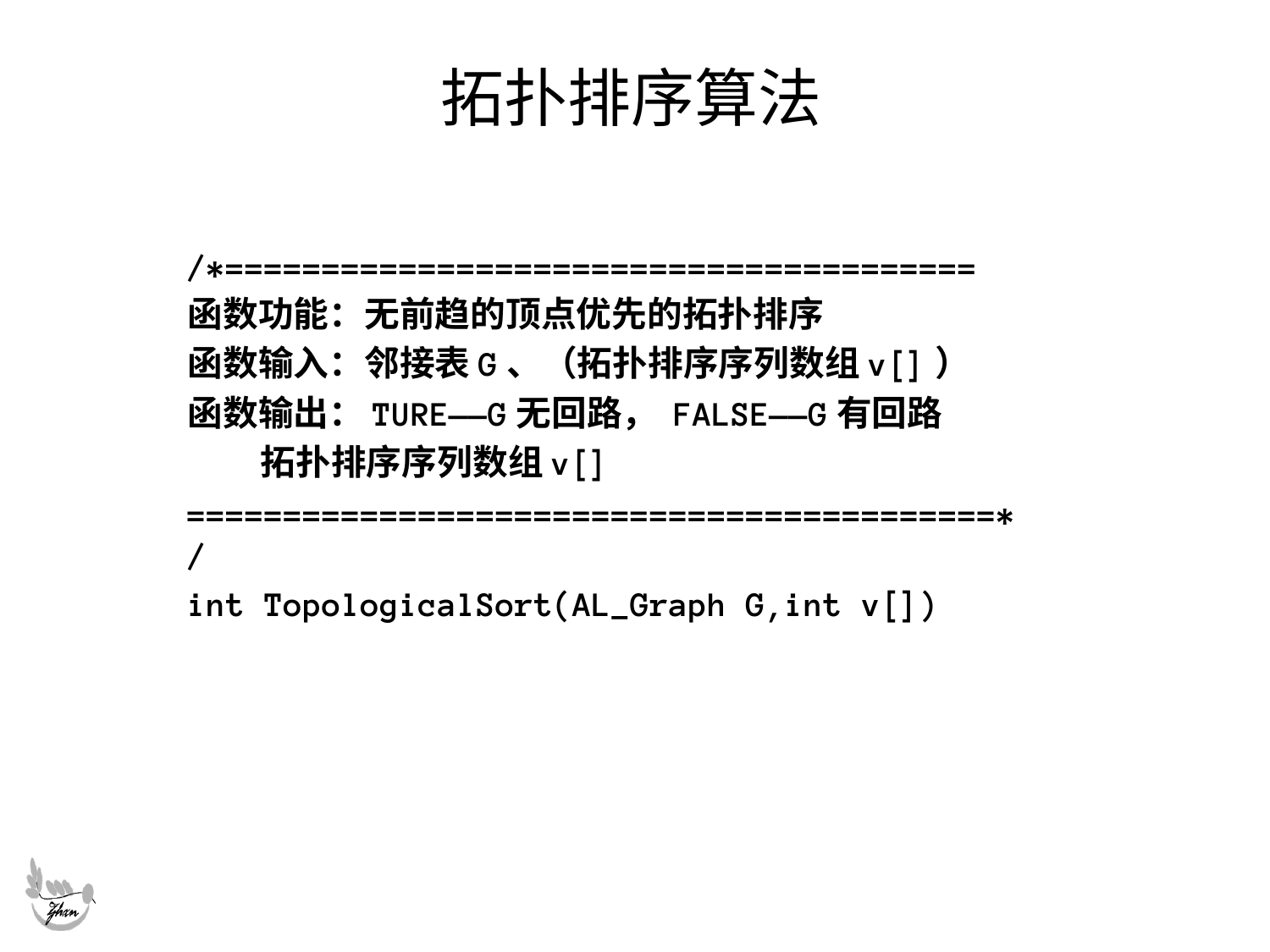

# 拓扑排序算法
/*=======================================
函数功能：无前趋的顶点优先的拓扑排序
函数输入：邻接表G、（拓扑排序序列数组v[]）
函数输出：TURE——G无回路， FALSE——G有回路
        拓扑排序序列数组v[]
==========================================*/
int TopologicalSort(AL_Graph G,int v[])

151